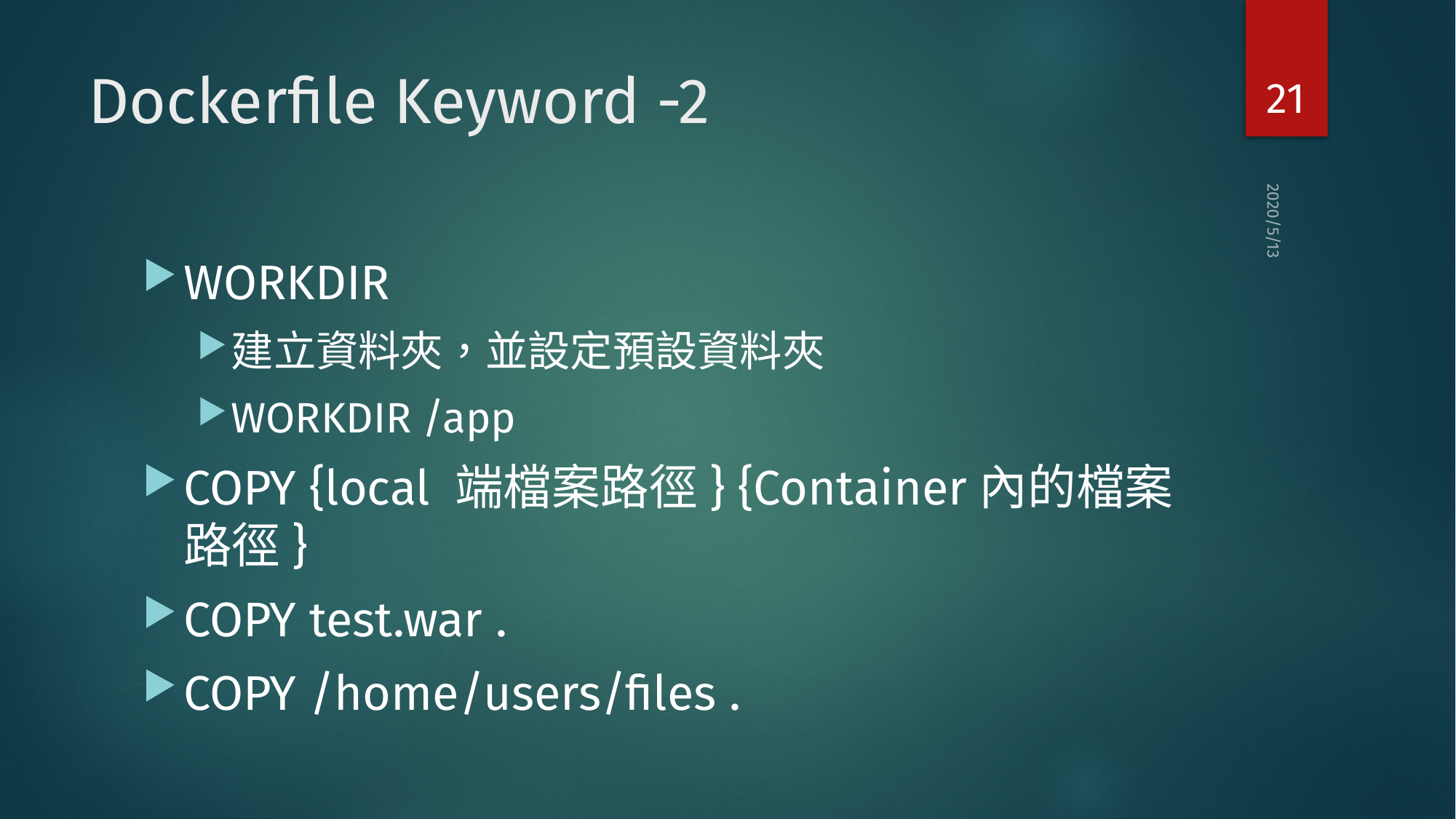

21
# Dockerfile Keyword -2
2020/5/13
WORKDIR
建立資料夾，並設定預設資料夾
WORKDIR /app
COPY {local 端檔案路徑} {Container內的檔案路徑}
COPY test.war .
COPY /home/users/files .